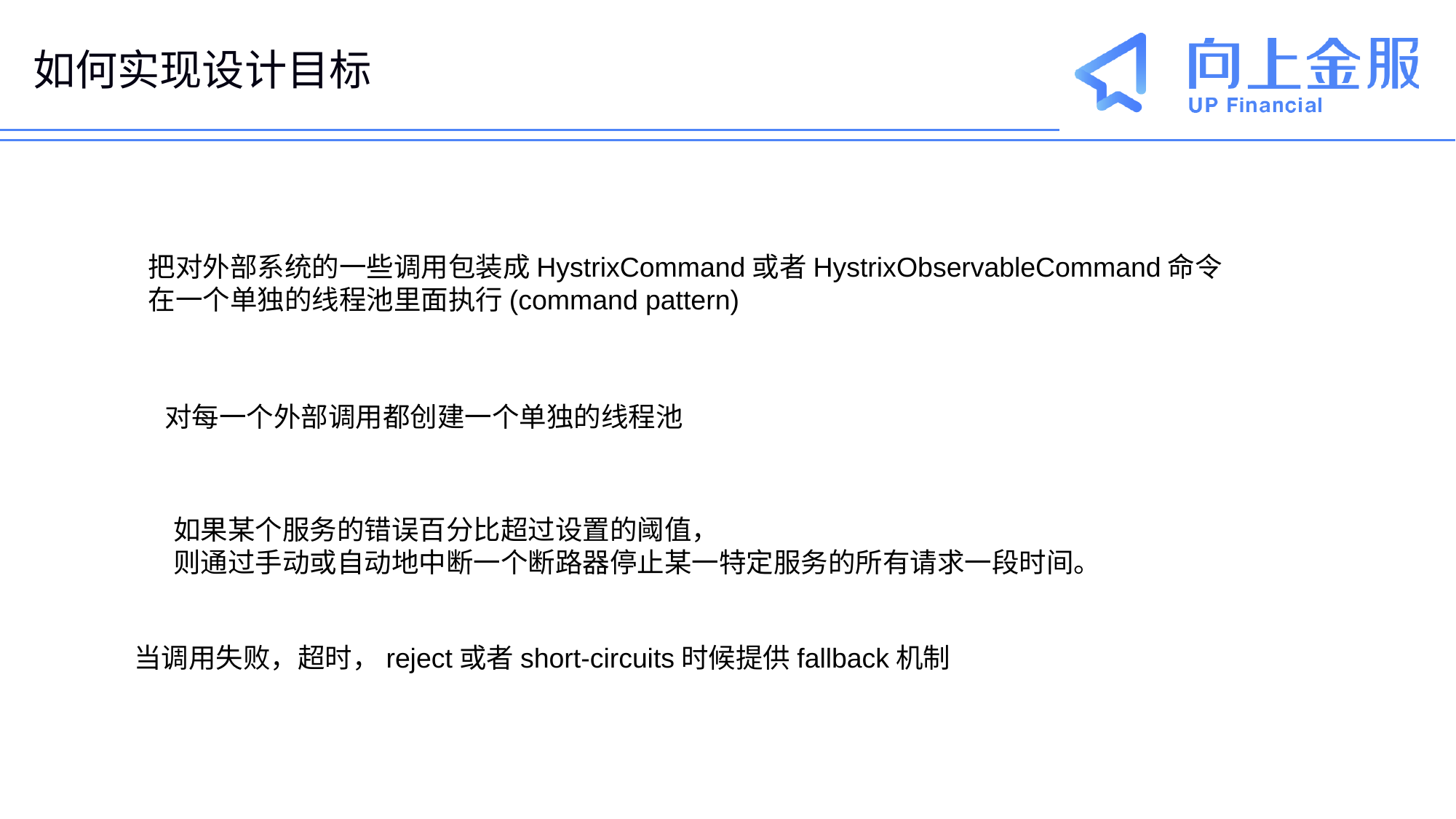

延迟符
# 如何实现设计目标
把对外部系统的一些调用包装成HystrixCommand或者HystrixObservableCommand命令
在一个单独的线程池里面执行(command pattern)

对每一个外部调用都创建一个单独的线程池
如果某个服务的错误百分比超过设置的阈值，
则通过手动或自动地中断一个断路器停止某一特定服务的所有请求一段时间。
当调用失败，超时，reject或者short-circuits时候提供fallback机制